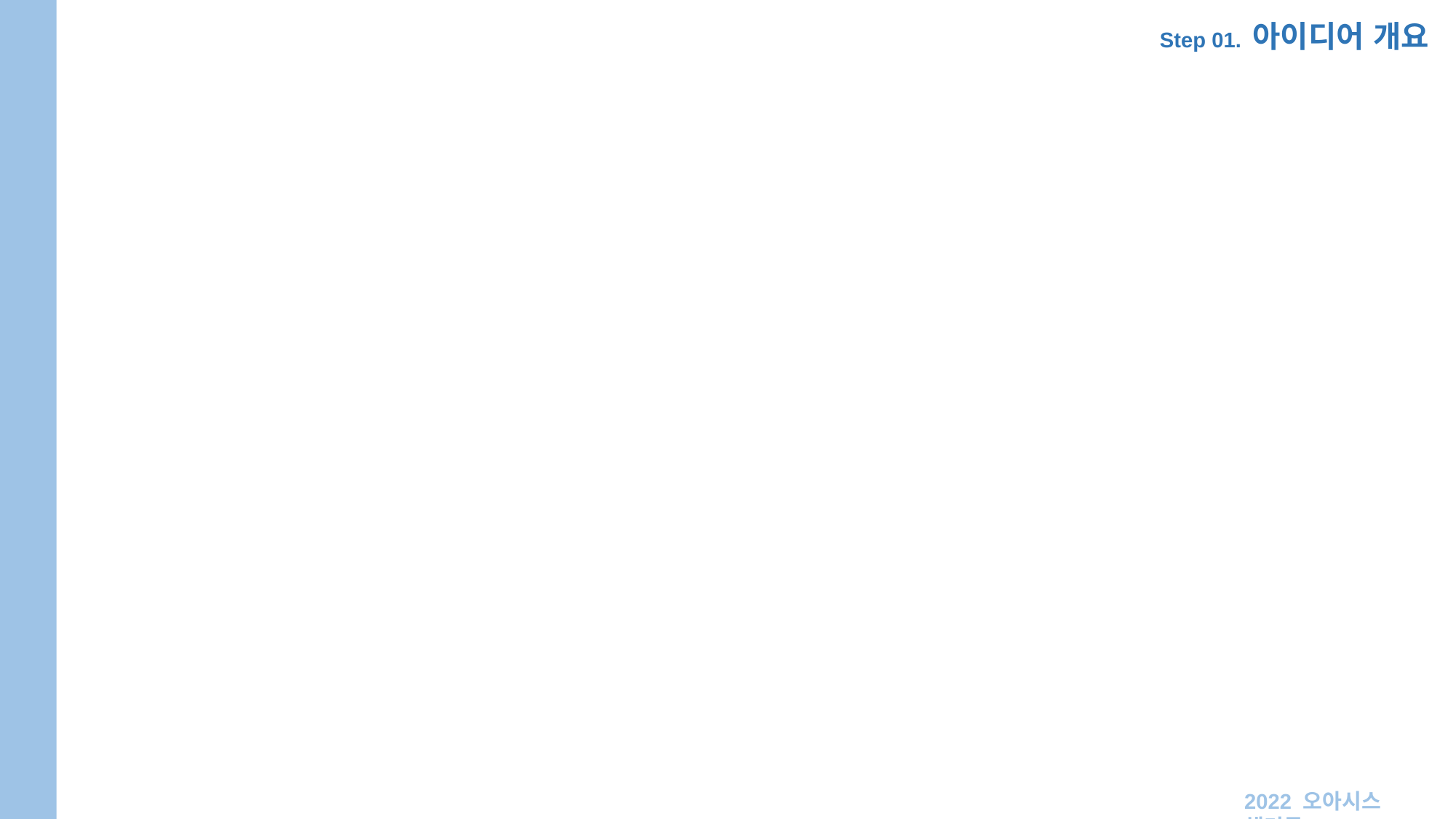

Step 01. 아이디어 개요
2022 오아시스 해커톤